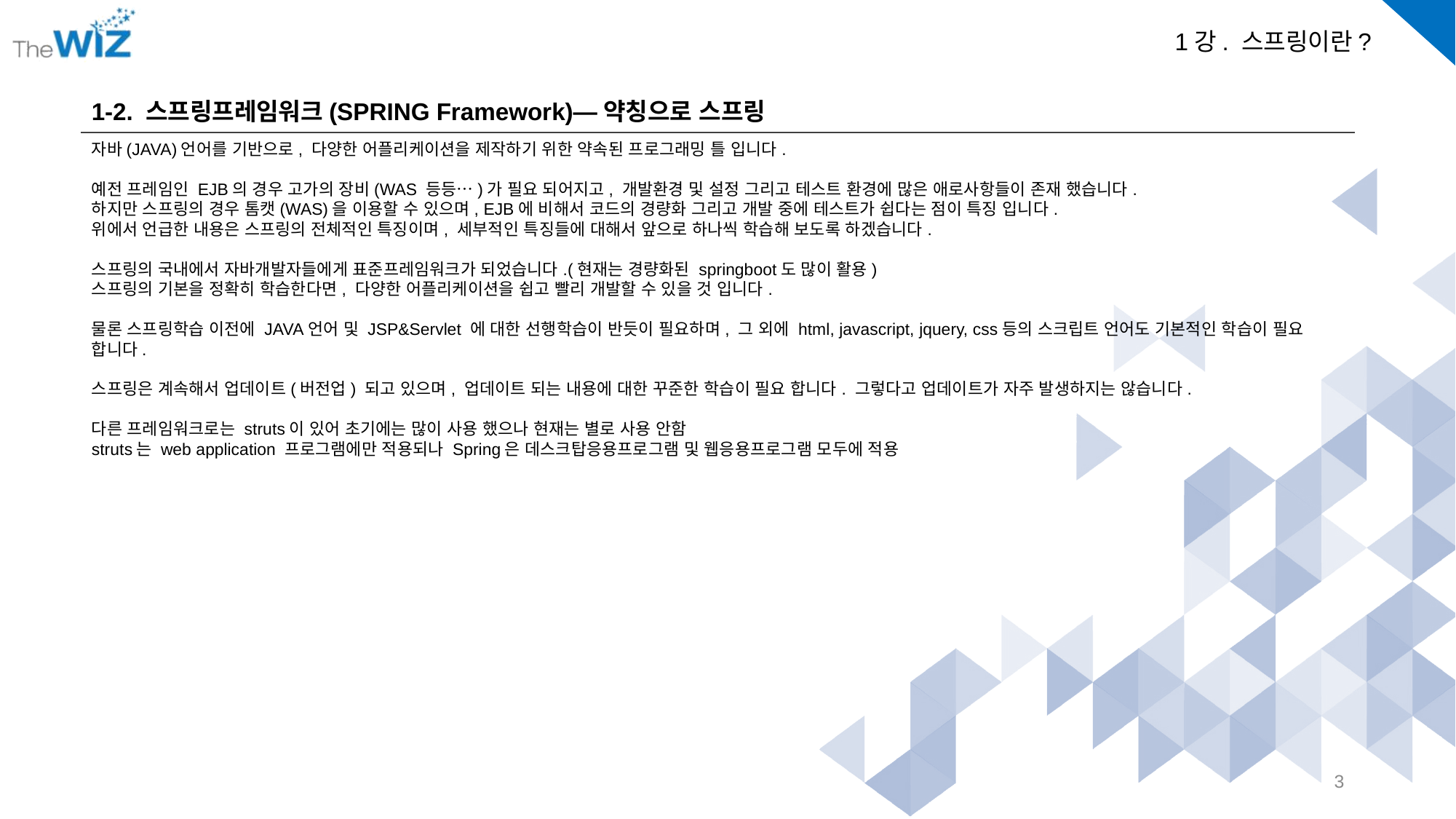

1-2. 스프링프레임워크(SPRING Framework)—약칭으로 스프링
자바(JAVA)언어를 기반으로, 다양한 어플리케이션을 제작하기 위한 약속된 프로그래밍 틀 입니다.

예전 프레임인 EJB의 경우 고가의 장비(WAS 등등…)가 필요 되어지고, 개발환경 및 설정 그리고 테스트 환경에 많은 애로사항들이 존재 했습니다.
하지만 스프링의 경우 톰캣(WAS)을 이용할 수 있으며, EJB에 비해서 코드의 경량화 그리고 개발 중에 테스트가 쉽다는 점이 특징 입니다.
위에서 언급한 내용은 스프링의 전체적인 특징이며, 세부적인 특징들에 대해서 앞으로 하나씩 학습해 보도록 하겠습니다.

스프링의 국내에서 자바개발자들에게 표준프레임워크가 되었습니다.(현재는 경량화된 springboot도 많이 활용)
스프링의 기본을 정확히 학습한다면, 다양한 어플리케이션을 쉽고 빨리 개발할 수 있을 것 입니다.

물론 스프링학습 이전에 JAVA언어 및 JSP&Servlet 에 대한 선행학습이 반듯이 필요하며, 그 외에 html, javascript, jquery, css등의 스크립트 언어도 기본적인 학습이 필요 합니다.

스프링은 계속해서 업데이트(버전업) 되고 있으며, 업데이트 되는 내용에 대한 꾸준한 학습이 필요 합니다. 그렇다고 업데이트가 자주 발생하지는 않습니다.

다른 프레임워크로는 struts이 있어 초기에는 많이 사용 했으나 현재는 별로 사용 안함
struts는 web application 프로그램에만 적용되나 Spring은 데스크탑응용프로그램 및 웹응용프로그램 모두에 적용
3